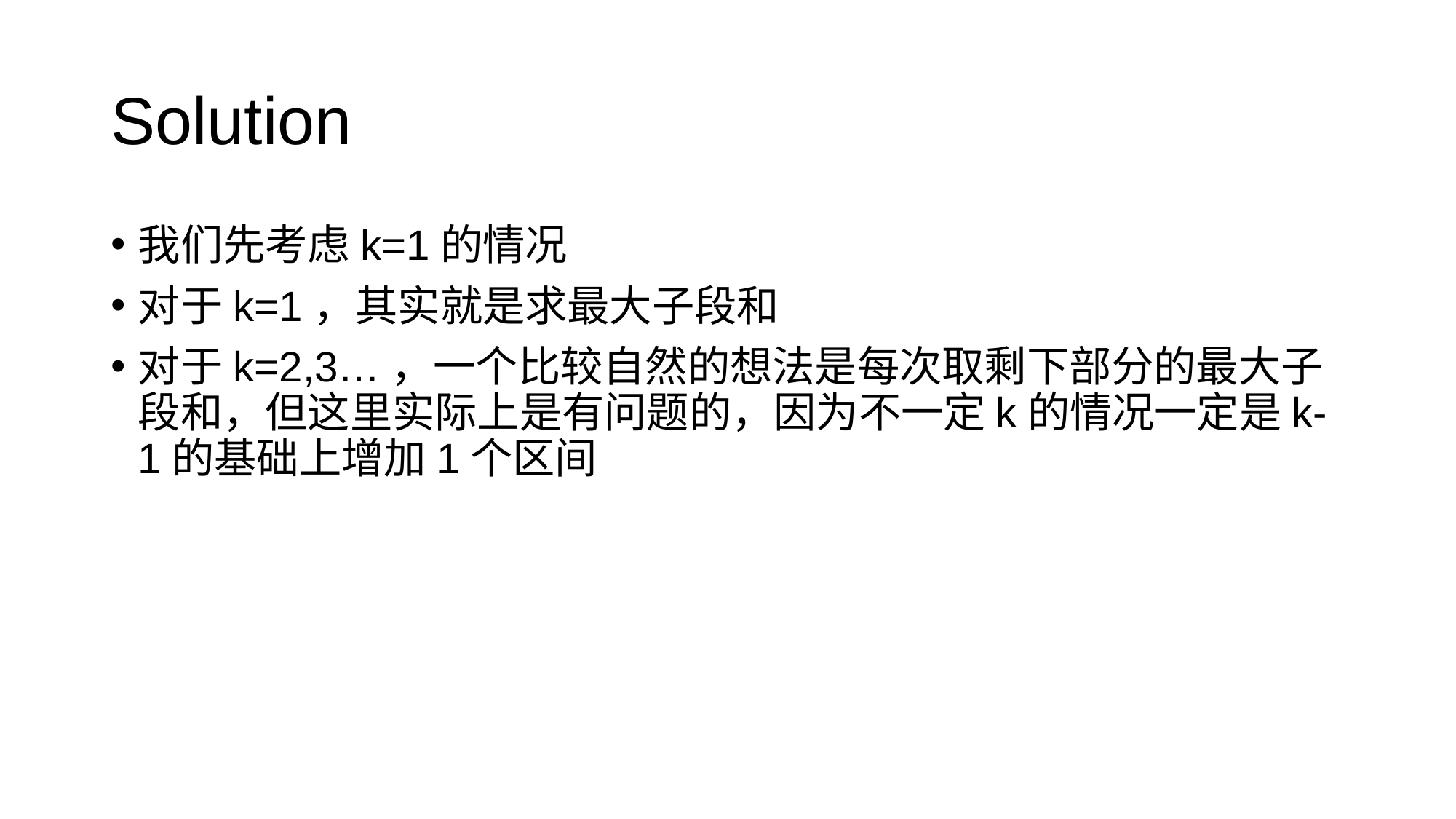

# Solution
我们先考虑k=1的情况
对于k=1，其实就是求最大子段和
对于k=2,3…，一个比较自然的想法是每次取剩下部分的最大子段和，但这里实际上是有问题的，因为不一定k的情况一定是k-1的基础上增加1个区间